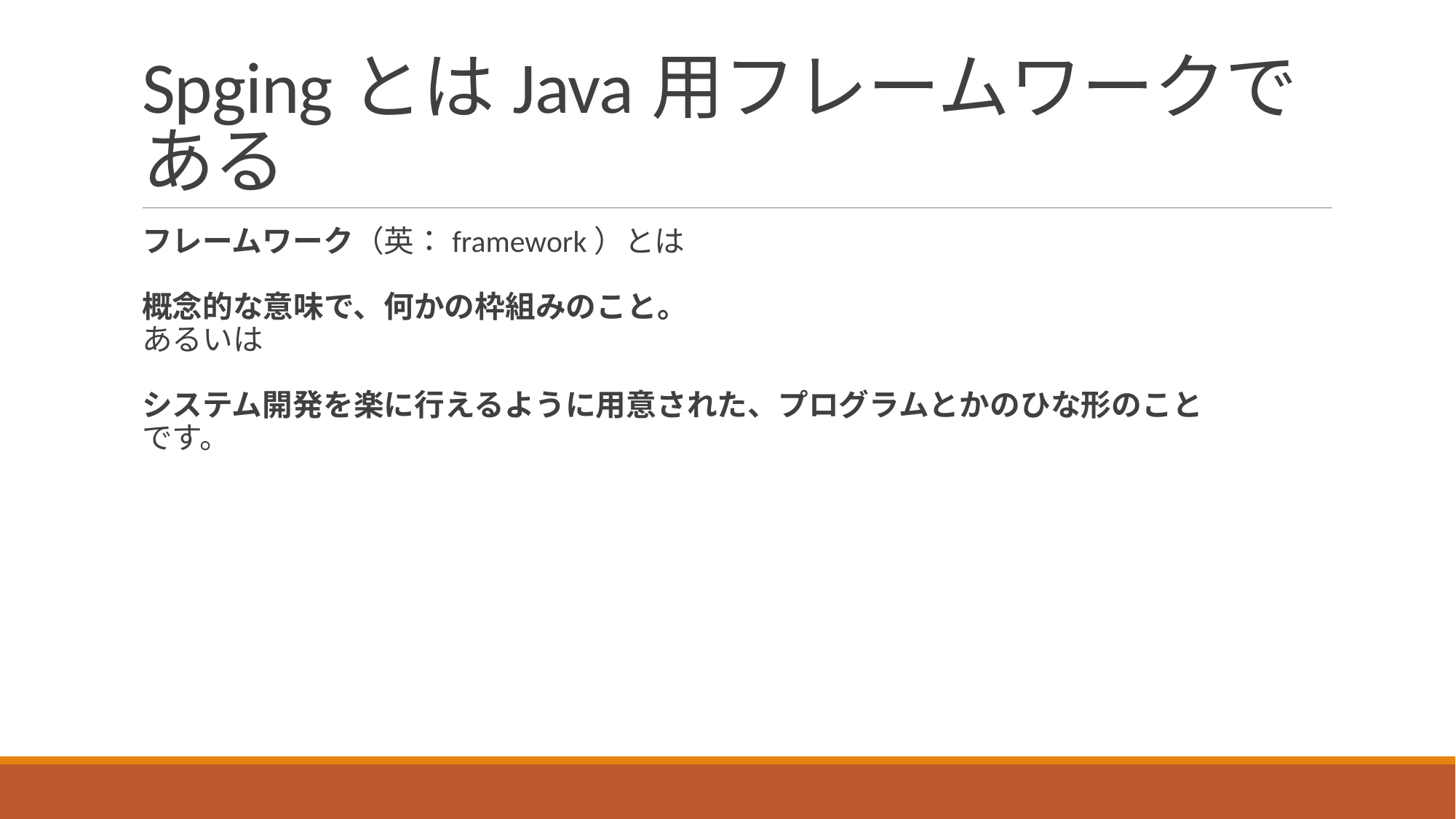

# SpgingとはJava用フレームワークである
フレームワーク（英：framework）とは
概念的な意味で、何かの枠組みのこと。
あるいは
システム開発を楽に行えるように用意された、プログラムとかのひな形のこと
です。